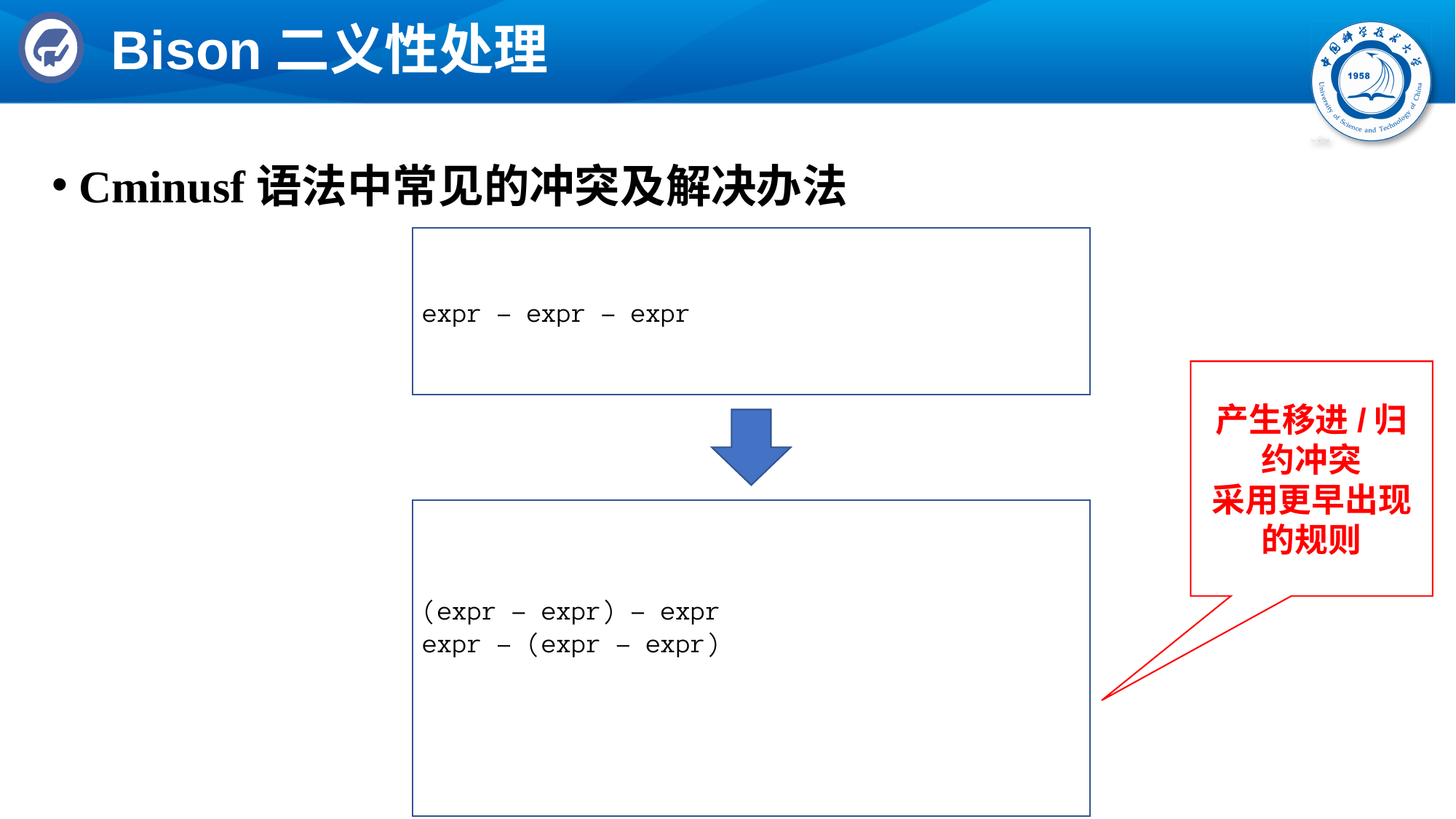

# Bison二义性处理

Cminusf语法中常见的冲突及解决办法
expr - expr - expr
产生移进/归约冲突
采用更早出现的规则

(expr - expr) - expr
expr - (expr - expr)